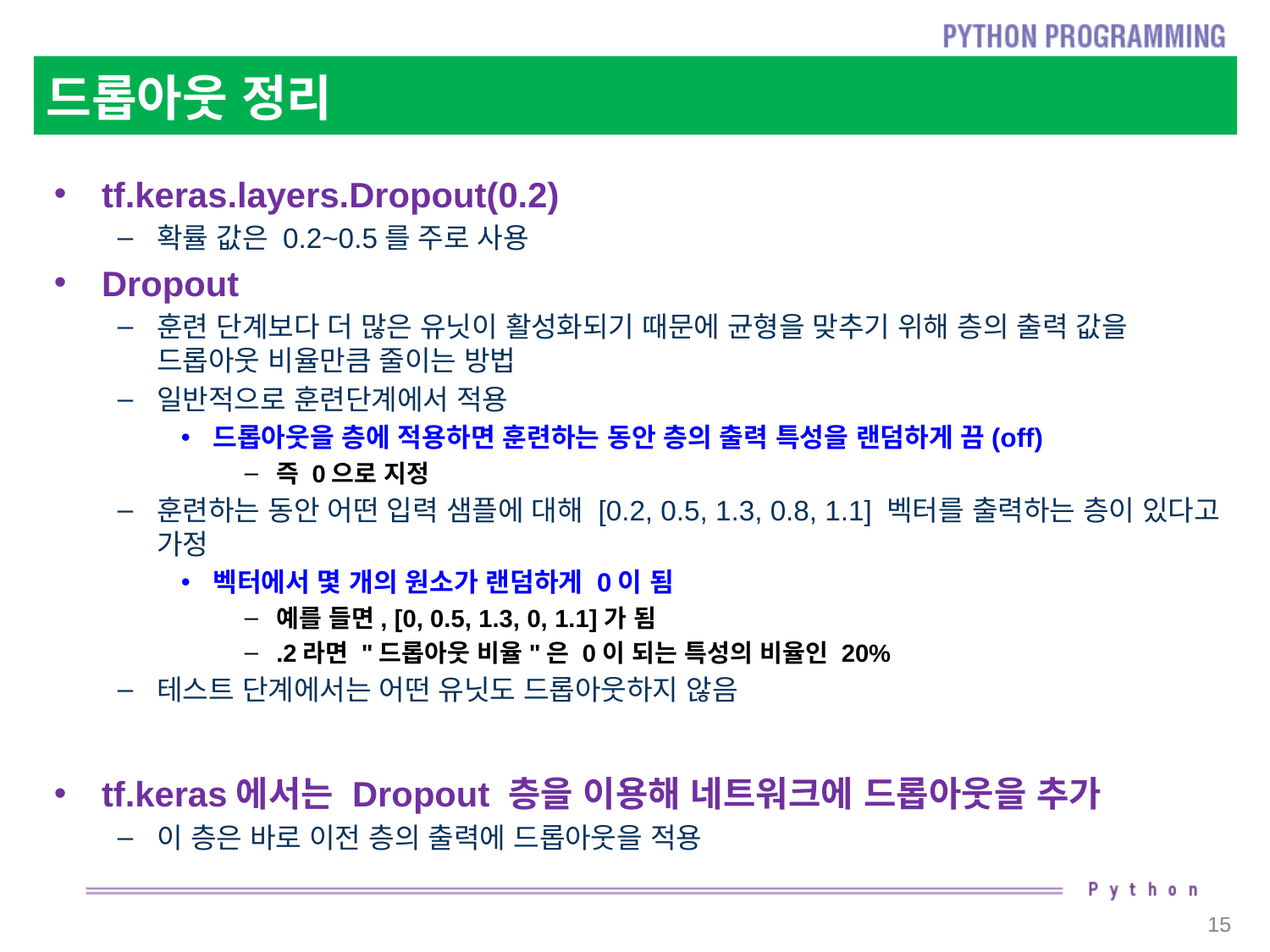

# 드롭아웃 정리
tf.keras.layers.Dropout(0.2)
확률 값은 0.2~0.5를 주로 사용
Dropout
훈련 단계보다 더 많은 유닛이 활성화되기 때문에 균형을 맞추기 위해 층의 출력 값을 드롭아웃 비율만큼 줄이는 방법
일반적으로 훈련단계에서 적용
드롭아웃을 층에 적용하면 훈련하는 동안 층의 출력 특성을 랜덤하게 끔(off)
즉 0으로 지정
훈련하는 동안 어떤 입력 샘플에 대해 [0.2, 0.5, 1.3, 0.8, 1.1] 벡터를 출력하는 층이 있다고 가정
벡터에서 몇 개의 원소가 랜덤하게 0이 됨
예를 들면, [0, 0.5, 1.3, 0, 1.1]가 됨
.2라면 "드롭아웃 비율"은 0이 되는 특성의 비율인 20%
테스트 단계에서는 어떤 유닛도 드롭아웃하지 않음

tf.keras에서는 Dropout 층을 이용해 네트워크에 드롭아웃을 추가
이 층은 바로 이전 층의 출력에 드롭아웃을 적용

15